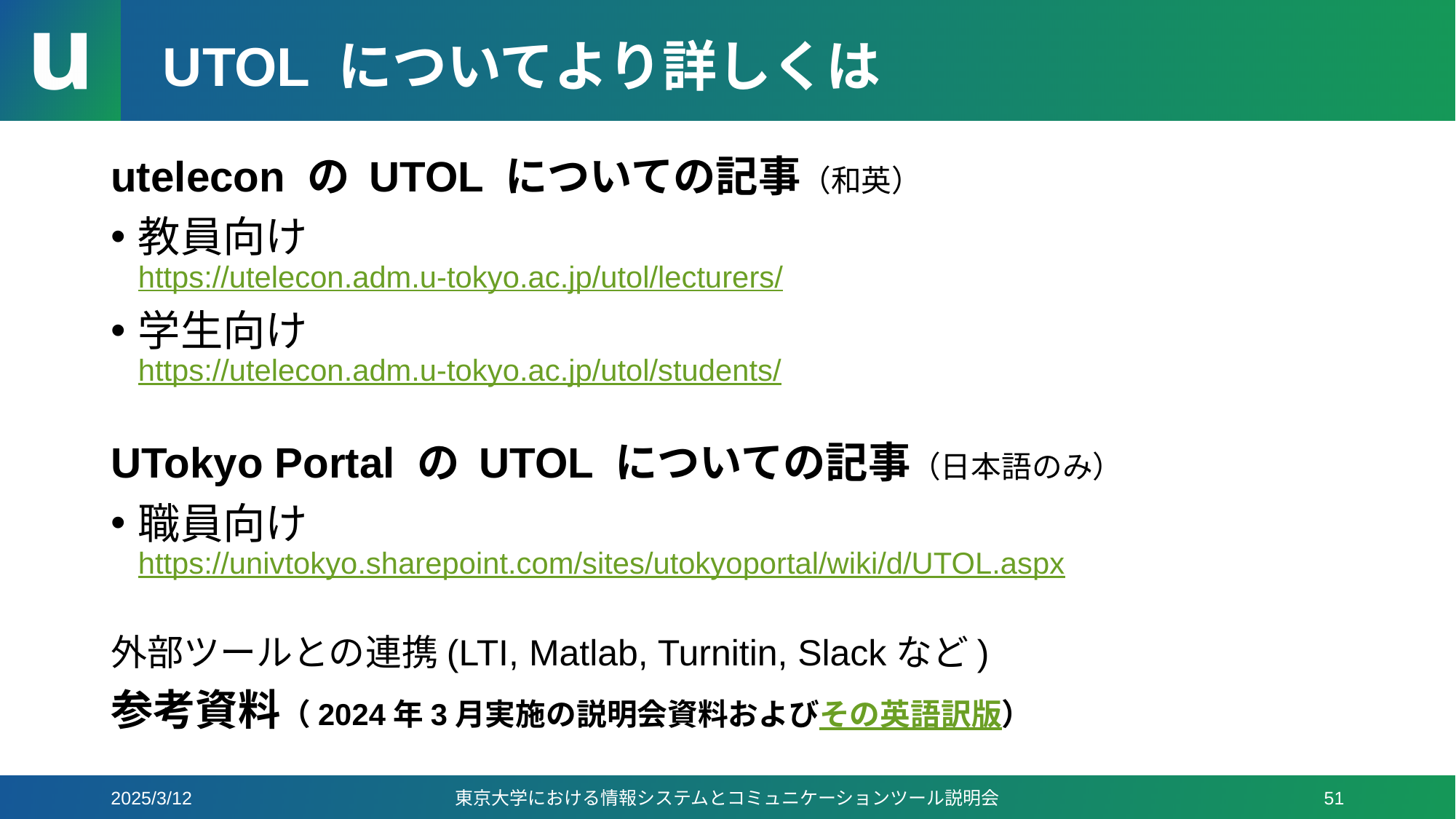

# UTOL についてより詳しくは
utelecon の UTOL についての記事（和英）
教員向け
https://utelecon.adm.u-tokyo.ac.jp/utol/lecturers/
学生向け
https://utelecon.adm.u-tokyo.ac.jp/utol/students/

UTokyo Portal の UTOL についての記事（日本語のみ）
職員向け
https://univtokyo.sharepoint.com/sites/utokyoportal/wiki/d/UTOL.aspx

外部ツールとの連携(LTI, Matlab, Turnitin, Slackなど)
参考資料（2024年3月実施の説明会資料およびその英語訳版）
2025/3/12
東京大学における情報システムとコミュニケーションツール説明会
51